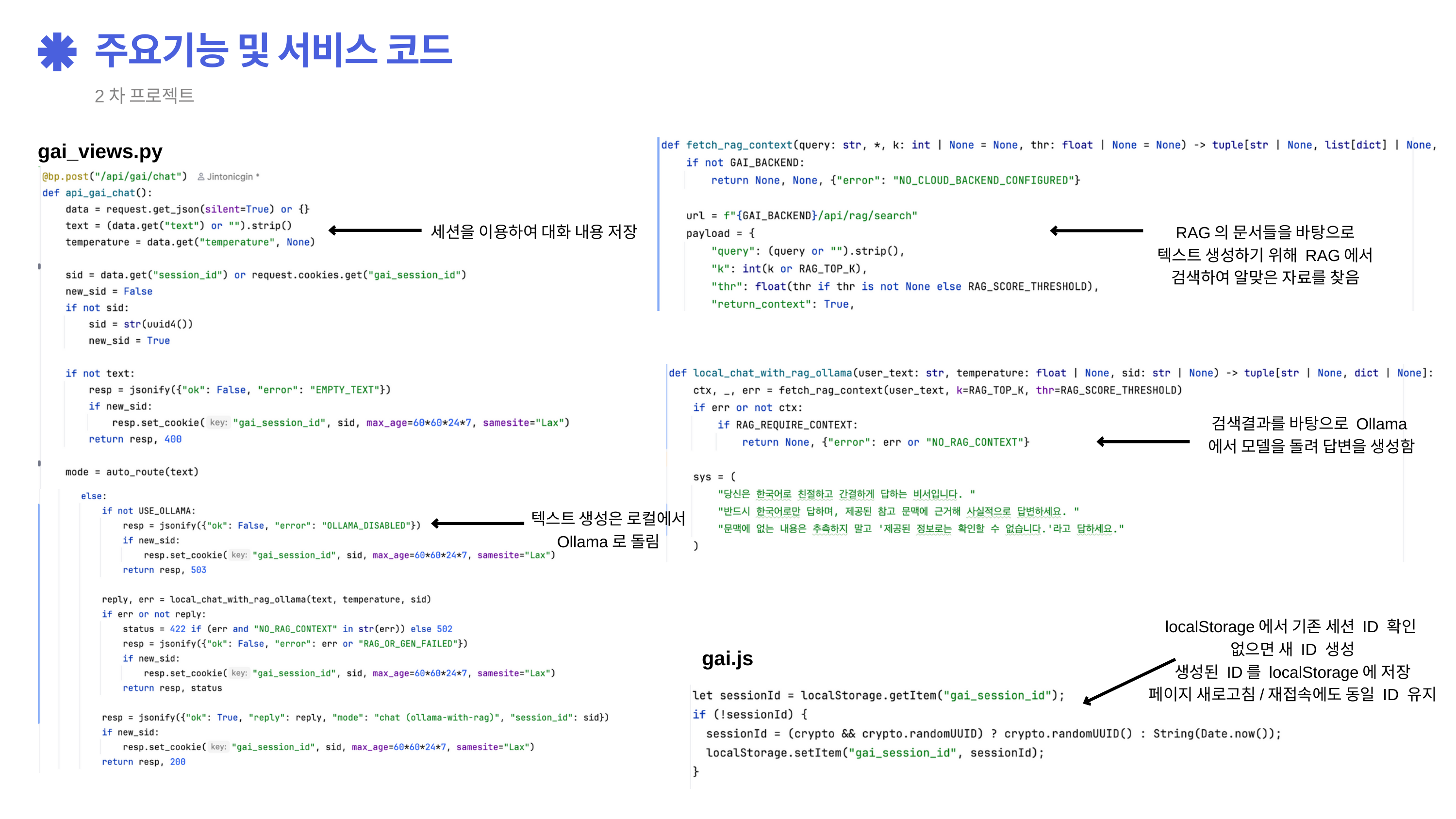

주요기능 및 서비스 코드
2차 프로젝트
gai_views.py

세션을 이용하여 대화 내용 저장
RAG의 문서들을 바탕으로
텍스트 생성하기 위해 RAG에서 검색하여 알맞은 자료를 찾음

검색결과를 바탕으로 Ollama에서 모델을 돌려 답변을 생성함

텍스트 생성은 로컬에서
Ollama로 돌림

localStorage에서 기존 세션 ID 확인
없으면 새 ID 생성
생성된 ID를 localStorage에 저장
페이지 새로고침/재접속에도 동일 ID 유지
gai.js